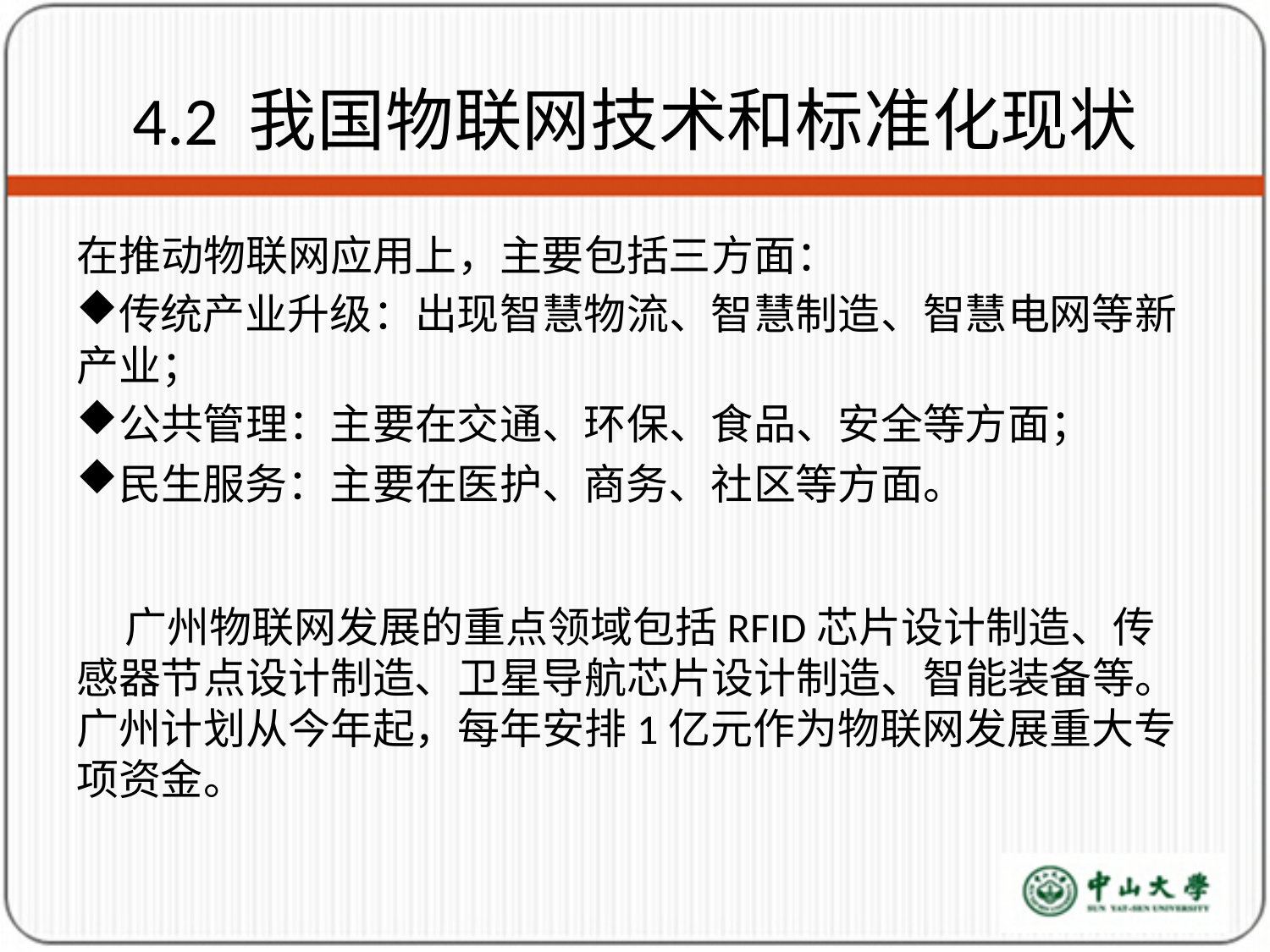

# 4.2 我国物联网技术和标准化现状
在推动物联网应用上，主要包括三方面：
传统产业升级：出现智慧物流、智慧制造、智慧电网等新产业；
公共管理：主要在交通、环保、食品、安全等方面；
民生服务：主要在医护、商务、社区等方面。

    广州物联网发展的重点领域包括RFID芯片设计制造、传感器节点设计制造、卫星导航芯片设计制造、智能装备等。广州计划从今年起，每年安排1亿元作为物联网发展重大专项资金。